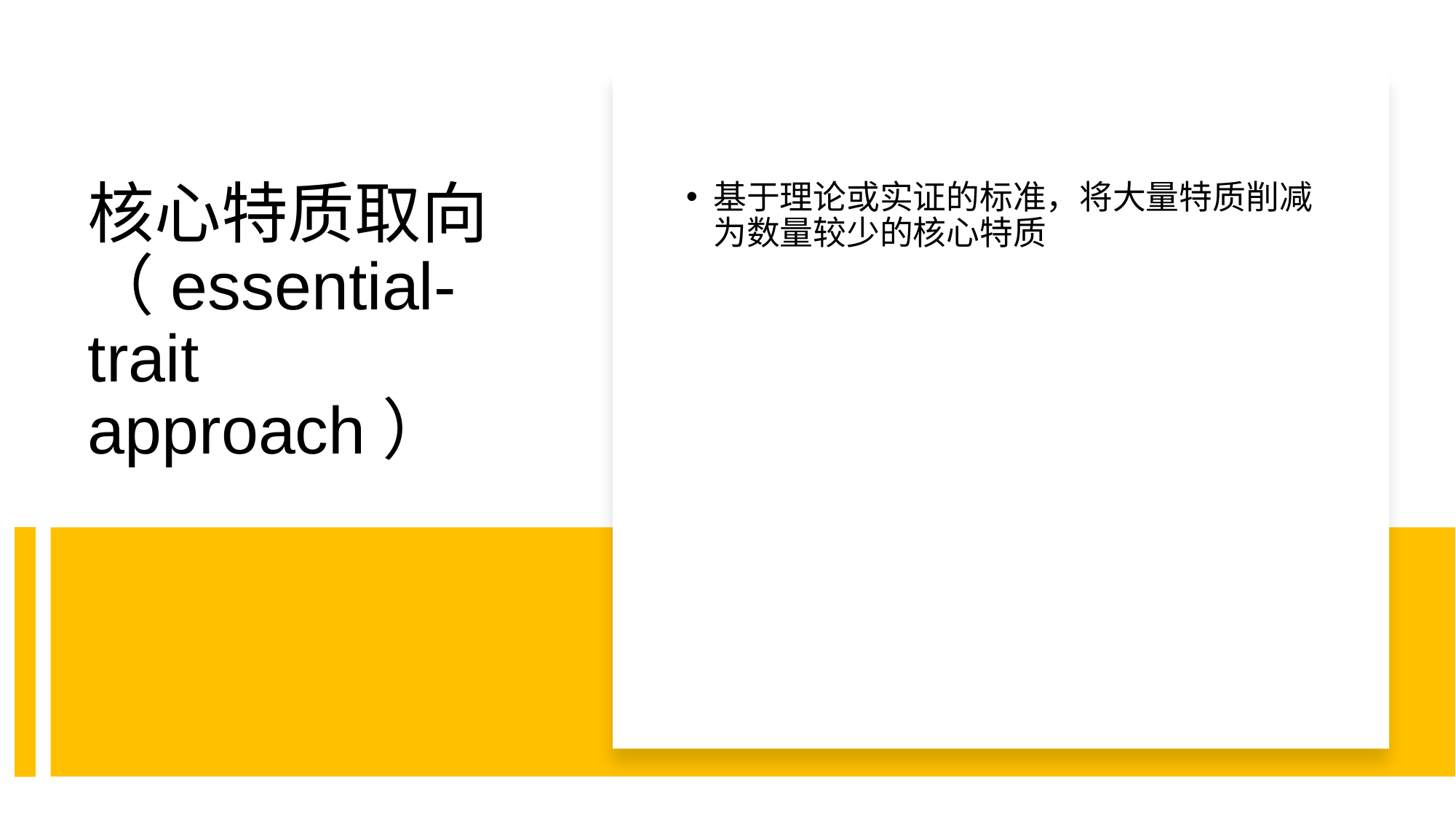

基于理论或实证的标准，将大量特质削减为数量较少的核心特质
# 核心特质取向（essential-trait approach）